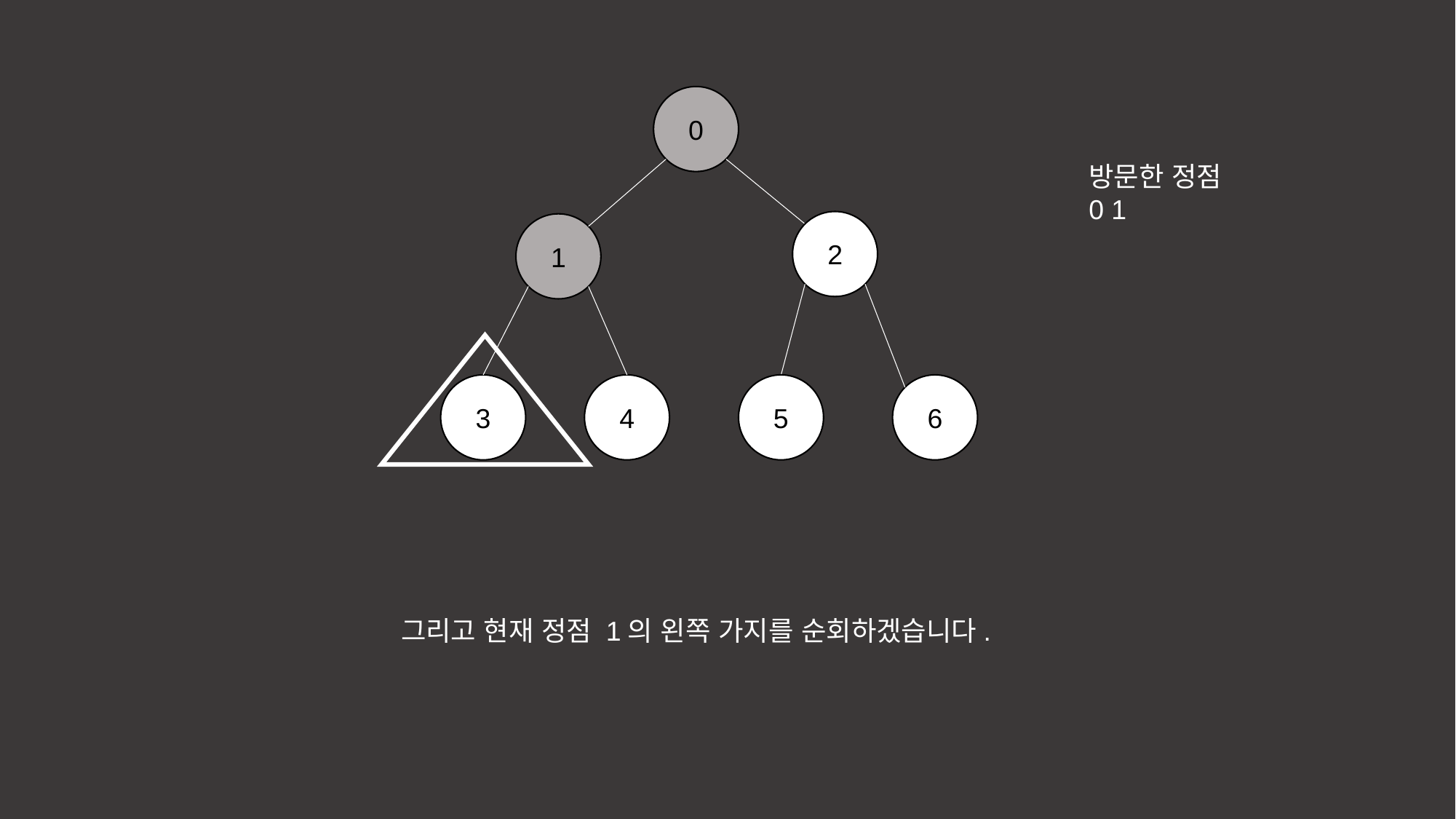

0
방문한 정점
0 1

2
1

3
4
5
6
그리고 현재 정점 1의 왼쪽 가지를 순회하겠습니다.